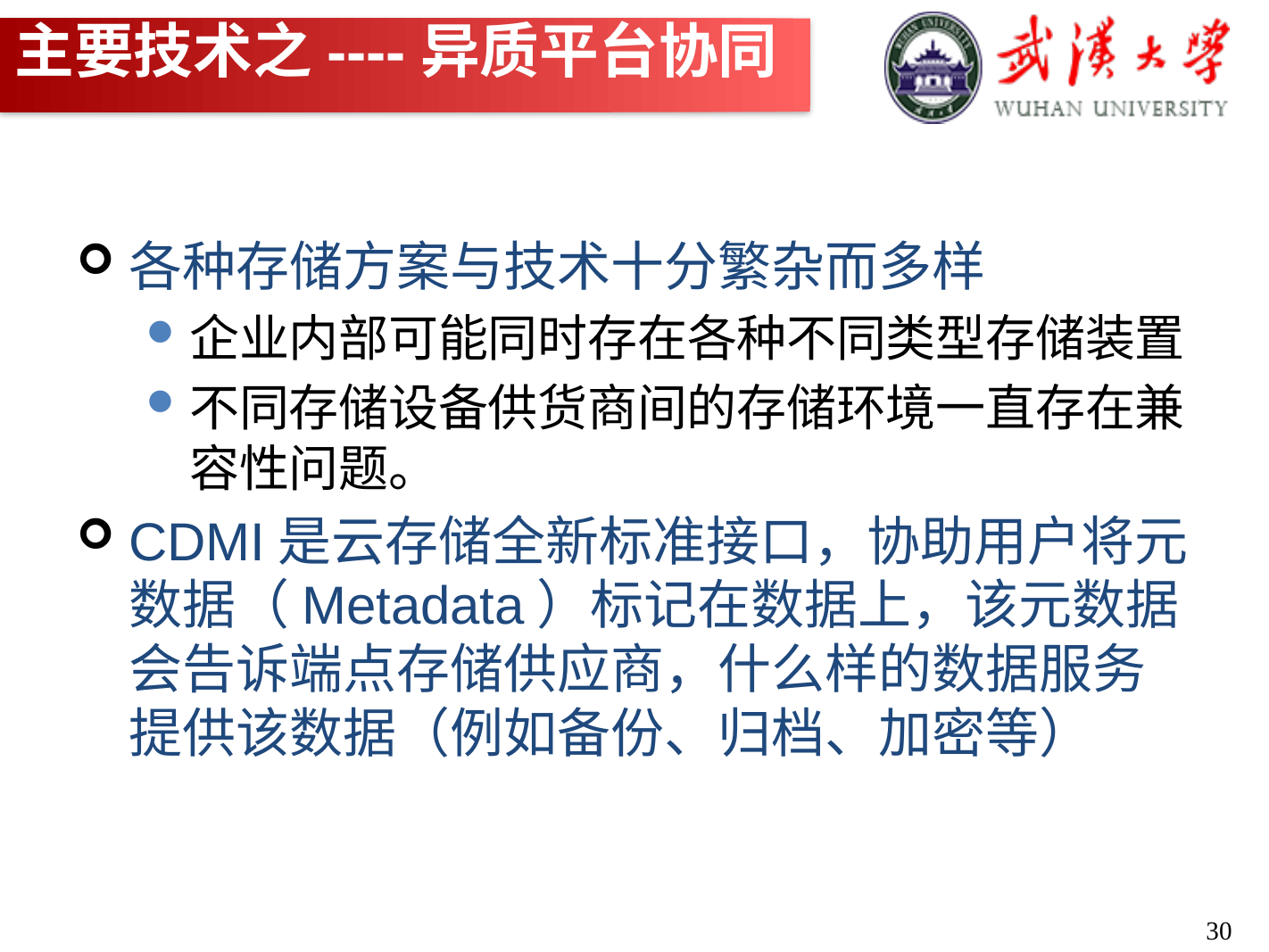

# 主要技术之----异质平台协同
各种存储方案与技术十分繁杂而多样
企业内部可能同时存在各种不同类型存储装置
不同存储设备供货商间的存储环境一直存在兼容性问题。
CDMI是云存储全新标准接口，协助用户将元数据（Metadata）标记在数据上，该元数据会告诉端点存储供应商，什么样的数据服务提供该数据（例如备份、归档、加密等）